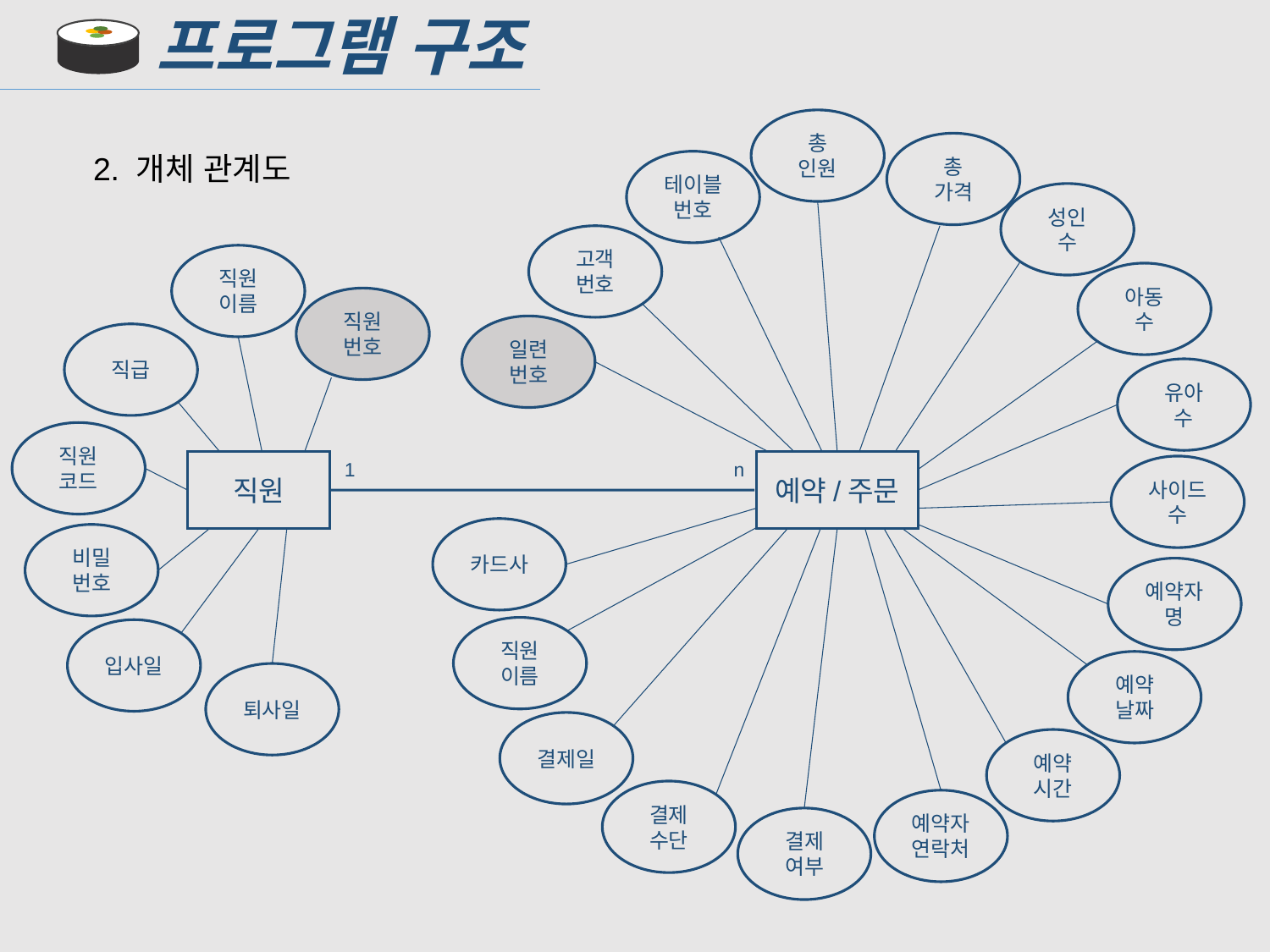

프로그램 구조
총
인원
총
가격
2. 개체 관계도
테이블
번호
성인
수
고객
번호
직원
이름
아동
수
직원
번호
일련
번호
직급
유아
수
직원
코드
1
n
직원
예약/주문
사이드
수
카드사
비밀
번호
예약자
명
직원
이름
입사일
예약
날짜
퇴사일
결제일
예약
시간
결제
수단
예약자
연락처
결제
여부